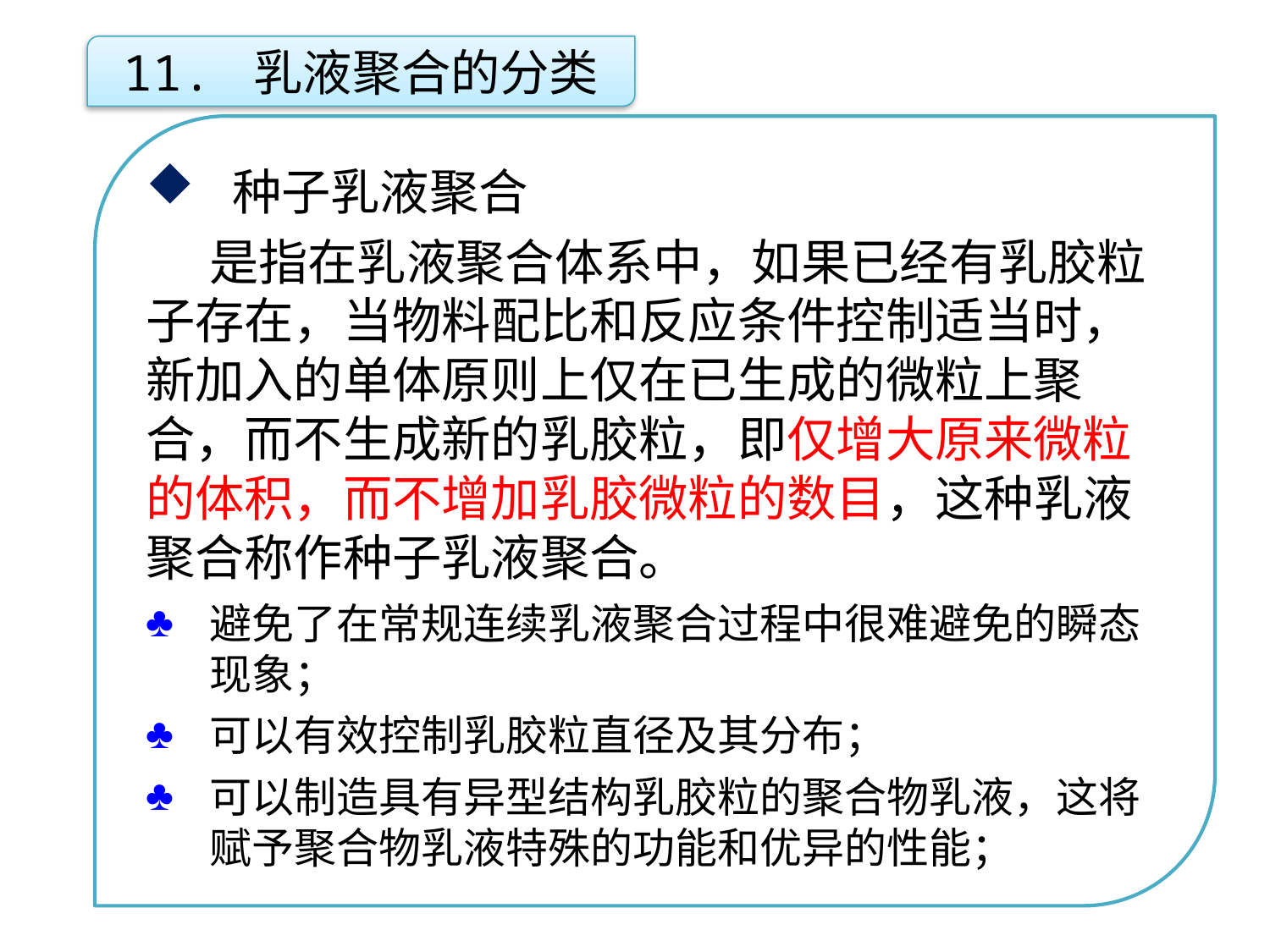

11. 乳液聚合的分类
 种子乳液聚合
是指在乳液聚合体系中，如果已经有乳胶粒子存在，当物料配比和反应条件控制适当时，新加入的单体原则上仅在已生成的微粒上聚合，而不生成新的乳胶粒，即仅增大原来微粒的体积，而不增加乳胶微粒的数目，这种乳液聚合称作种子乳液聚合。
避免了在常规连续乳液聚合过程中很难避免的瞬态现象；
可以有效控制乳胶粒直径及其分布；
可以制造具有异型结构乳胶粒的聚合物乳液，这将赋予聚合物乳液特殊的功能和优异的性能；
点击添加文本
点击添加文本
点击添加文本
点击添加文本